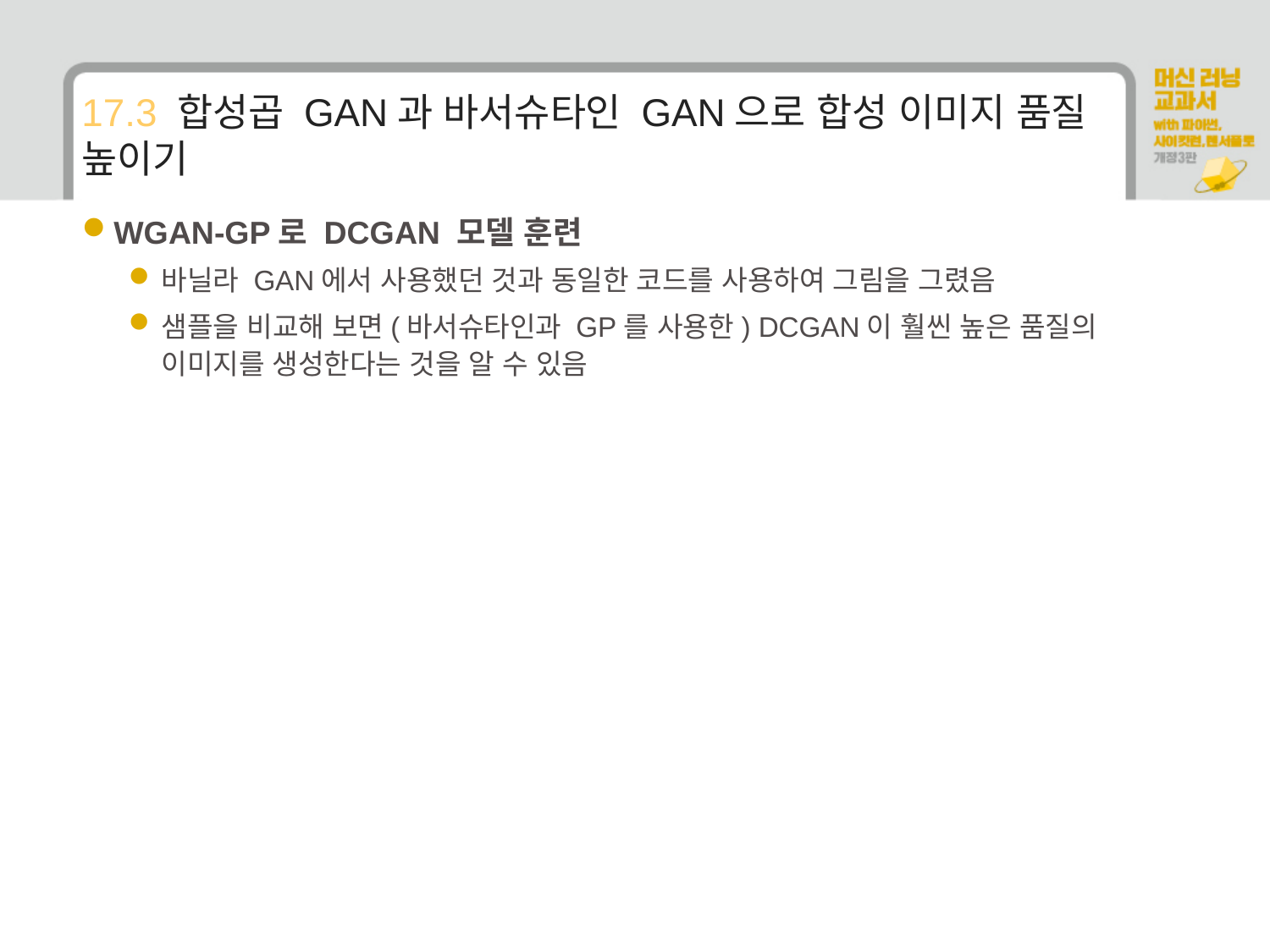

# 17.3 합성곱 GAN과 바서슈타인 GAN으로 합성 이미지 품질 높이기
WGAN-GP로 DCGAN 모델 훈련
바닐라 GAN에서 사용했던 것과 동일한 코드를 사용하여 그림을 그렸음
샘플을 비교해 보면(바서슈타인과 GP를 사용한) DCGAN이 훨씬 높은 품질의 이미지를 생성한다는 것을 알 수 있음